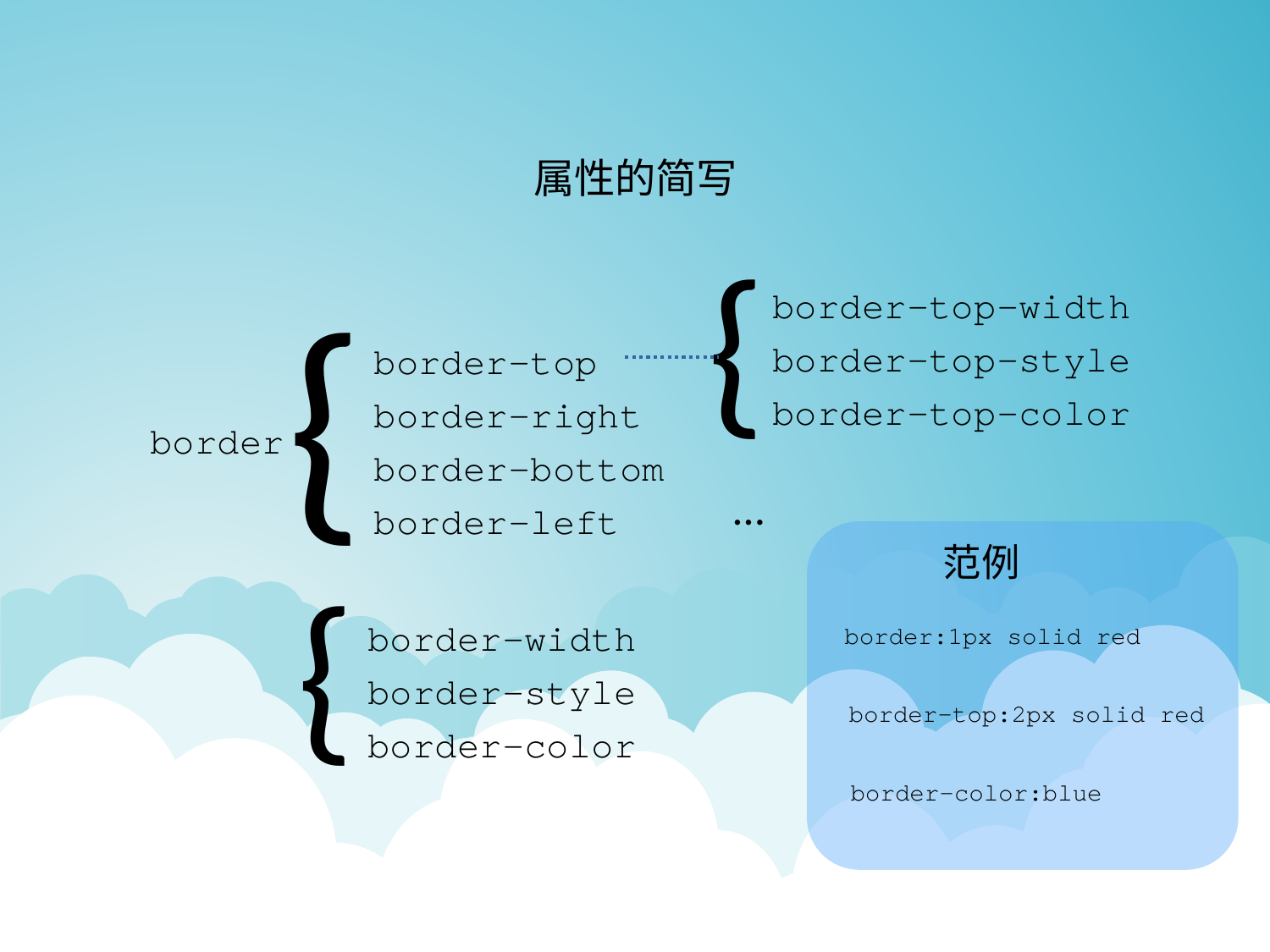

属性的简写
{
{
border-top-width
border-top-style
border-top-color
border-top
border-right
border-bottom
border-left

border
…

范例
{
border-width
border-style
border-color
border:1px solid red
border-top:2px solid red
border-color:blue